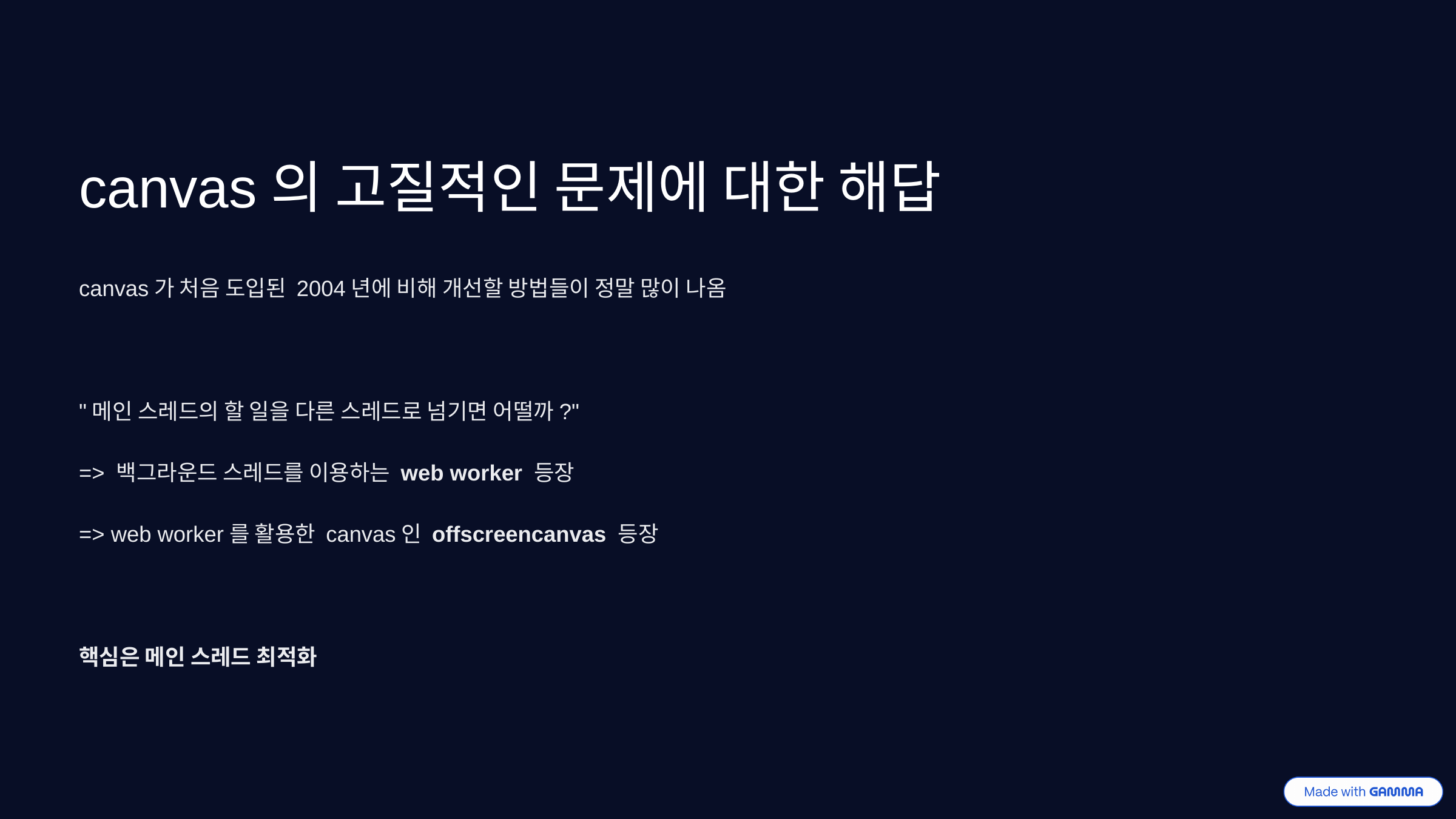

canvas의 고질적인 문제에 대한 해답
canvas가 처음 도입된 2004년에 비해 개선할 방법들이 정말 많이 나옴

"메인 스레드의 할 일을 다른 스레드로 넘기면 어떨까?"
=> 백그라운드 스레드를 이용하는 web worker 등장
=> web worker를 활용한 canvas인 offscreencanvas 등장

핵심은 메인 스레드 최적화